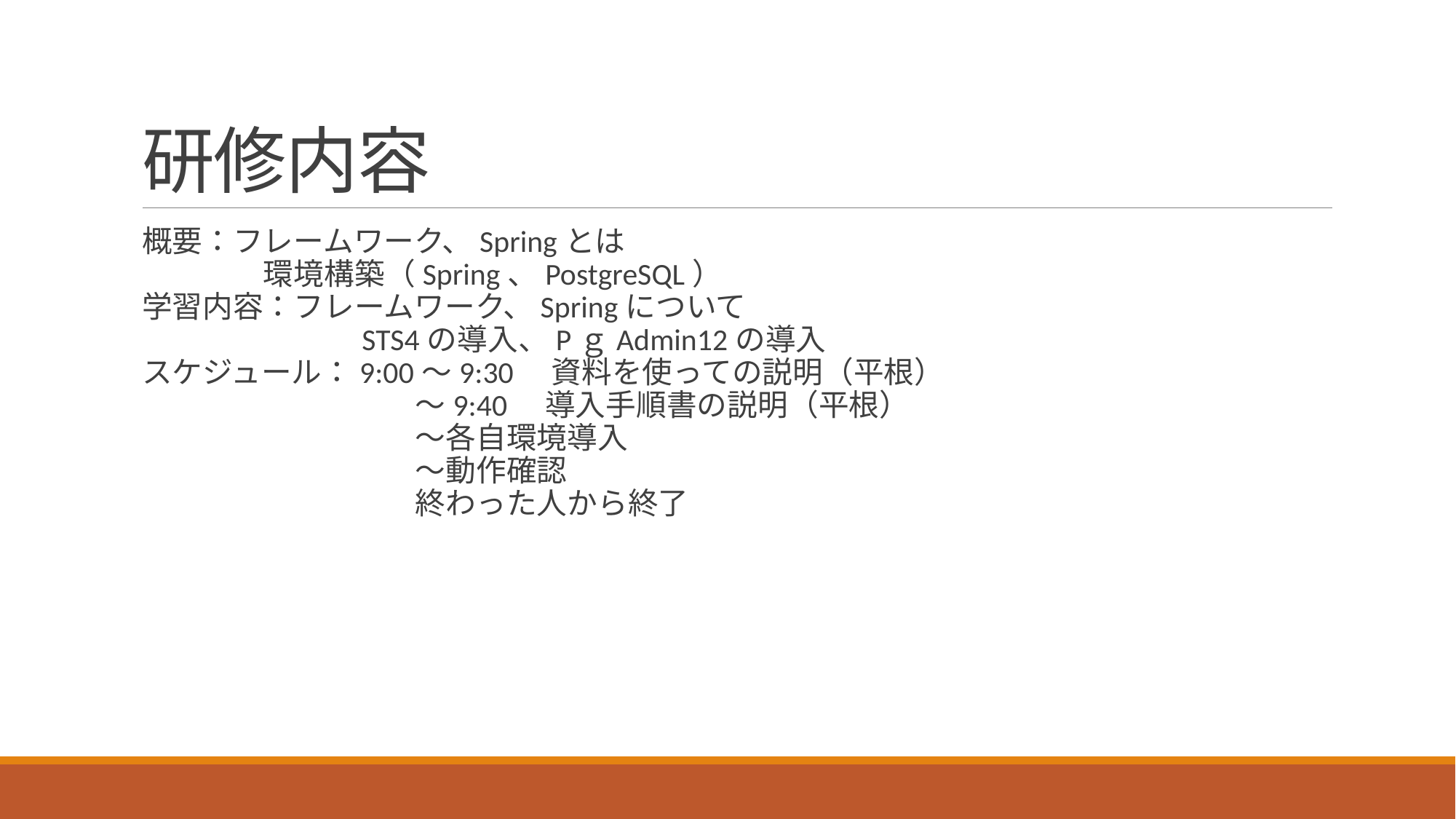

# 研修内容
概要：フレームワーク、Springとは
　　　　環境構築（Spring、PostgreSQL）
学習内容：フレームワーク、Springについて
　　　　　　　STS4の導入、PｇAdmin12の導入
スケジュール：9:00～9:30　資料を使っての説明（平根）
　　　　　　　　　～9:40　導入手順書の説明（平根）
　　　　　　　　　～各自環境導入
　　　　　　　　　～動作確認
　　　　　　　　　終わった人から終了